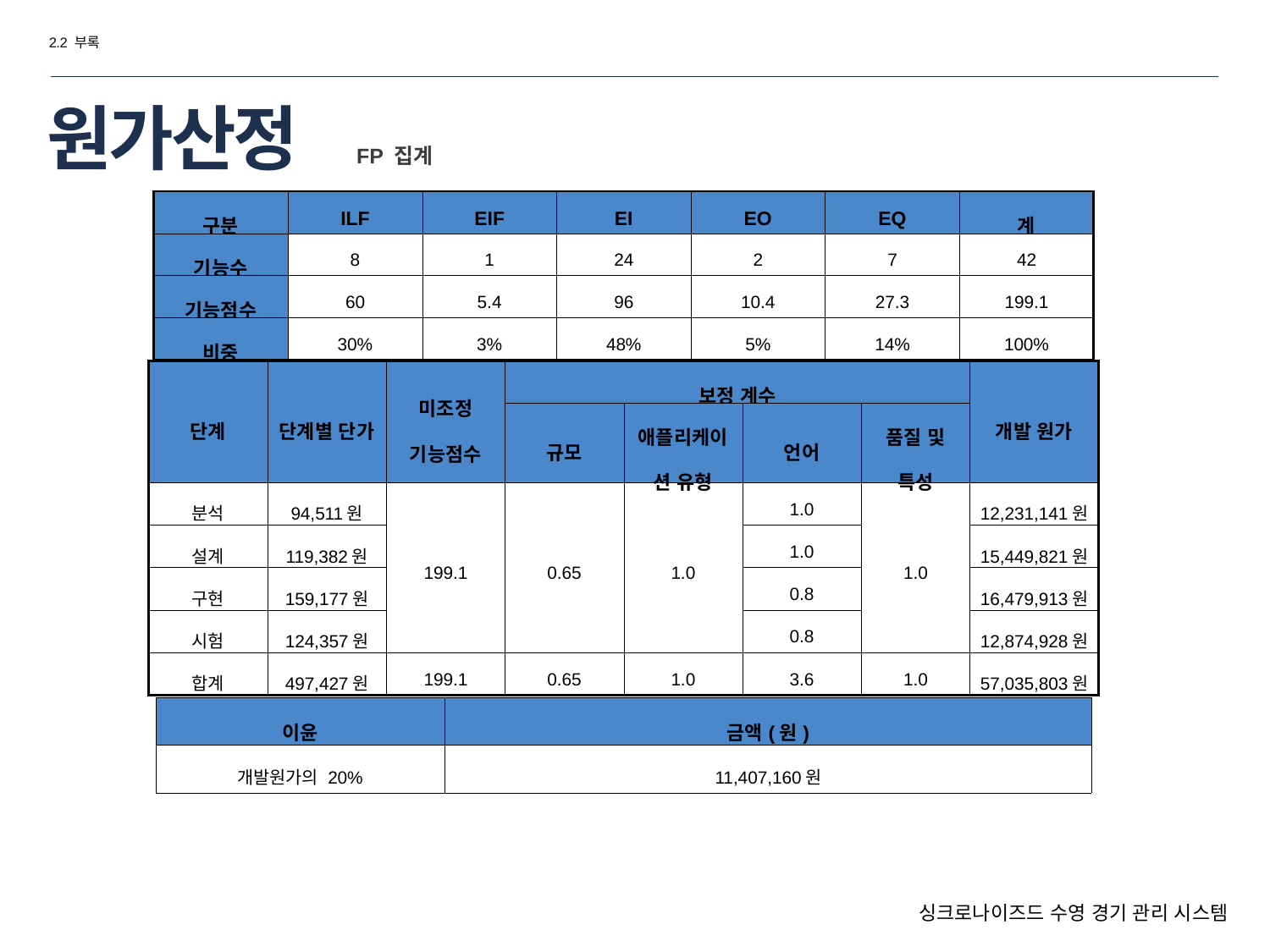

2.2 부록
# 원가산정
FP 집계
| 구분 | ILF | EIF | EI | EO | EQ | 계 |
| --- | --- | --- | --- | --- | --- | --- |
| 기능수 | 8 | 1 | 24 | 2 | 7 | 42 |
| 기능점수 | 60 | 5.4 | 96 | 10.4 | 27.3 | 199.1 |
| 비중 | 30% | 3% | 48% | 5% | 14% | 100% |
| 단계 | 단계별 단가 | 미조정 기능점수 | 보정 계수 |  |  |  | 개발 원가 |
| --- | --- | --- | --- | --- | --- | --- | --- |
|  |  |  | 규모 | 애플리케이션 유형 | 언어 | 품질 및 특성 |  |
| 분석 | 94,511원 | 199.1 | 0.65 | 1.0 | 1.0 | 1.0 | 12,231,141원 |
| 설계 | 119,382원 |  |  |  | 1.0 |  | 15,449,821원 |
| 구현 | 159,177원 |  |  |  | 0.8 |  | 16,479,913원 |
| 시험 | 124,357원 |  |  |  | 0.8 |  | 12,874,928원 |
| 합계 | 497,427원 | 199.1 | 0.65 | 1.0 | 3.6 | 1.0 | 57,035,803원 |
| 이윤 | 금액(원) |
| --- | --- |
| 개발원가의 20% | 11,407,160원 |
싱크로나이즈드 수영 경기 관리 시스템